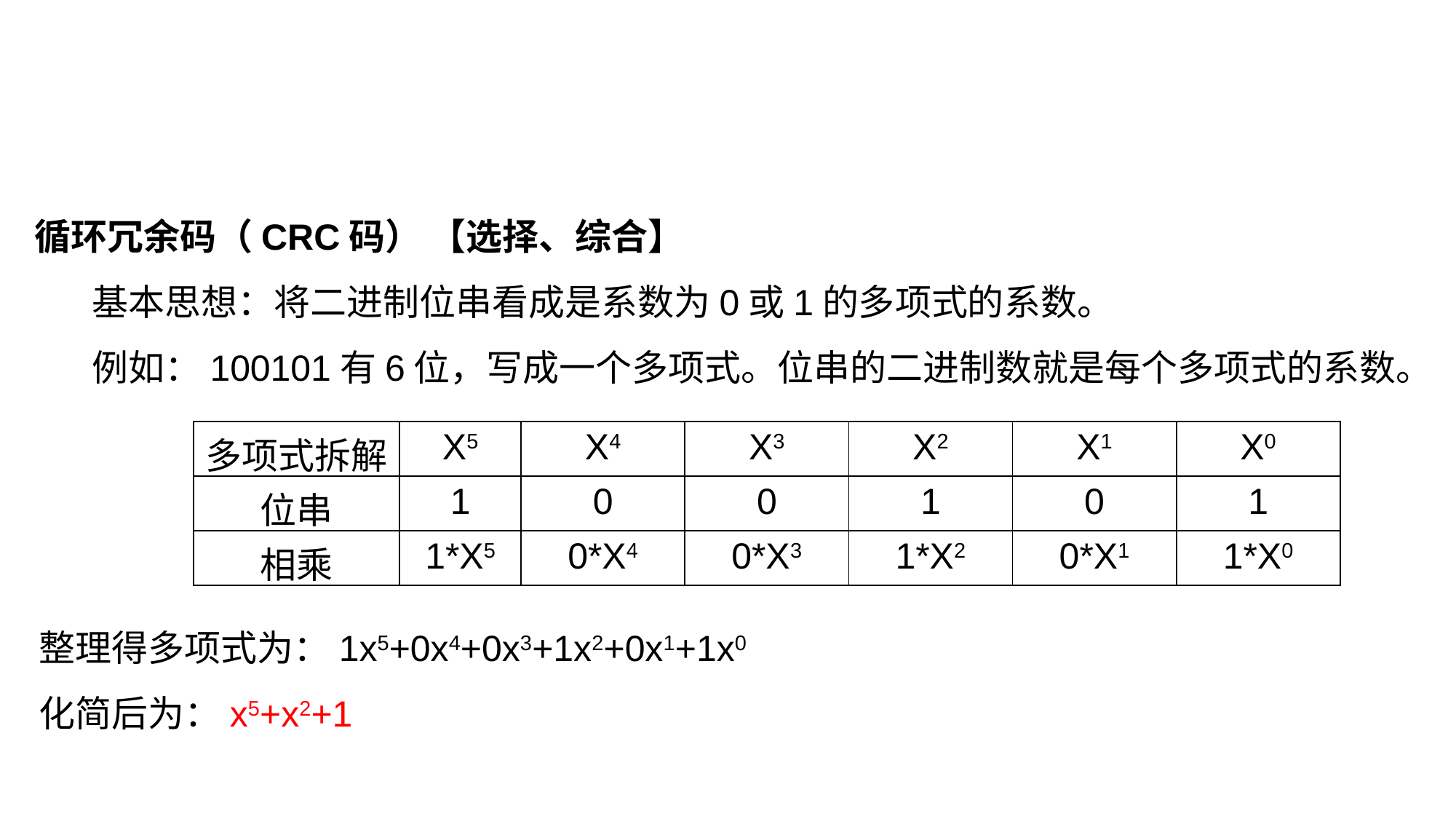

循环冗余码（CRC码） 【选择、综合】
      基本思想：将二进制位串看成是系数为0或1的多项式的系数。
      例如：100101有6位，写成一个多项式。位串的二进制数就是每个多项式的系数。
| 多项式拆解 | X5 | X4 | X3 | X2 | X1 | X0 |
| --- | --- | --- | --- | --- | --- | --- |
| 位串 | 1 | 0 | 0 | 1 | 0 | 1 |
| 相乘 | 1\*X5 | 0\*X4 | 0\*X3 | 1\*X2 | 0\*X1 | 1\*X0 |
整理得多项式为：1x5+0x4+0x3+1x2+0x1+1x0
化简后为：x5+x2+1